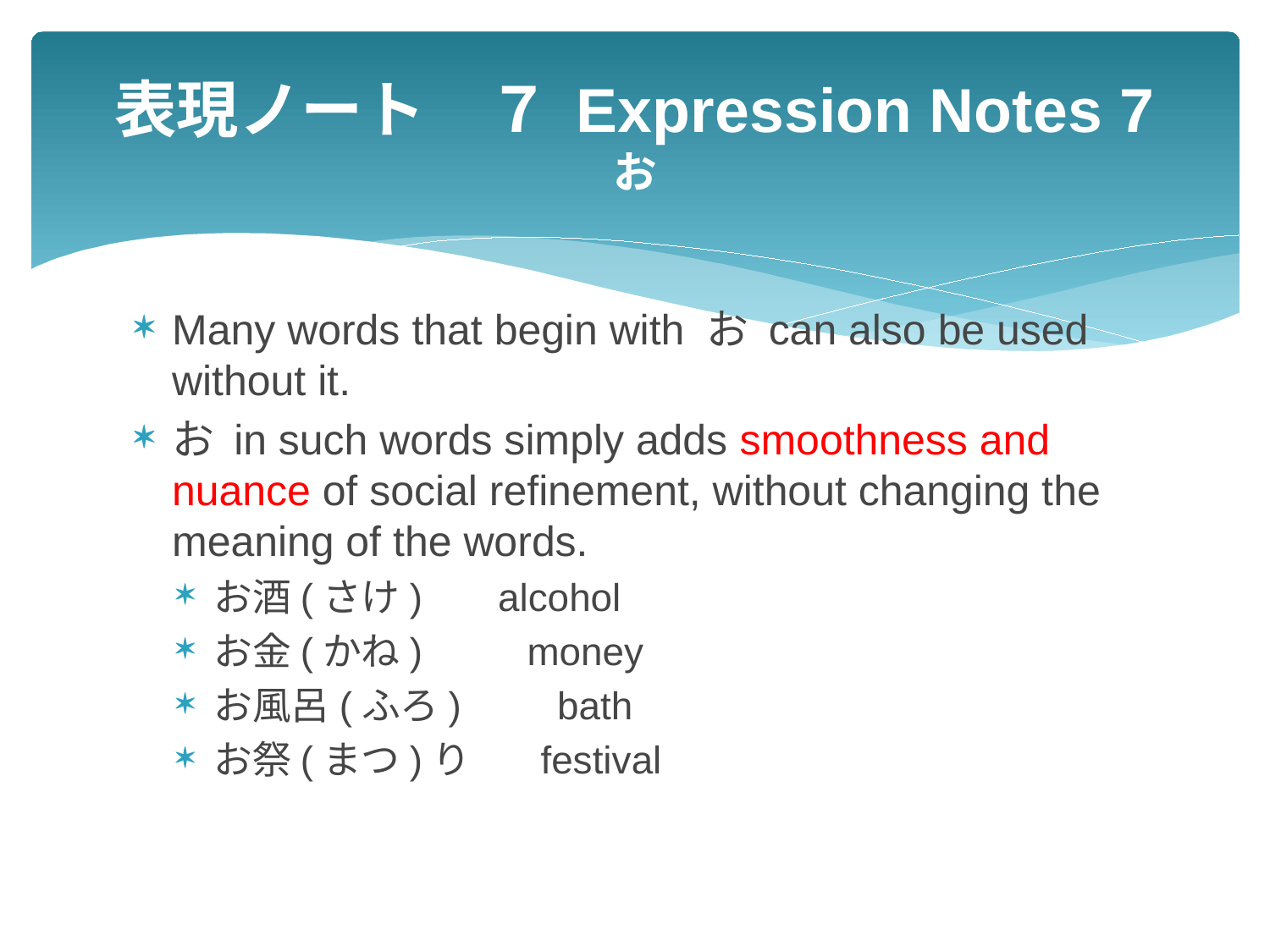

# 表現ノート　７ Expression Notes 7 お
Many words that begin with お can also be used without it.
お in such words simply adds smoothness and nuance of social refinement, without changing the meaning of the words.
お酒(さけ)       alcohol
お金(かね)　 　money
お風呂(ふろ)　　bath
お祭(まつ)り       festival